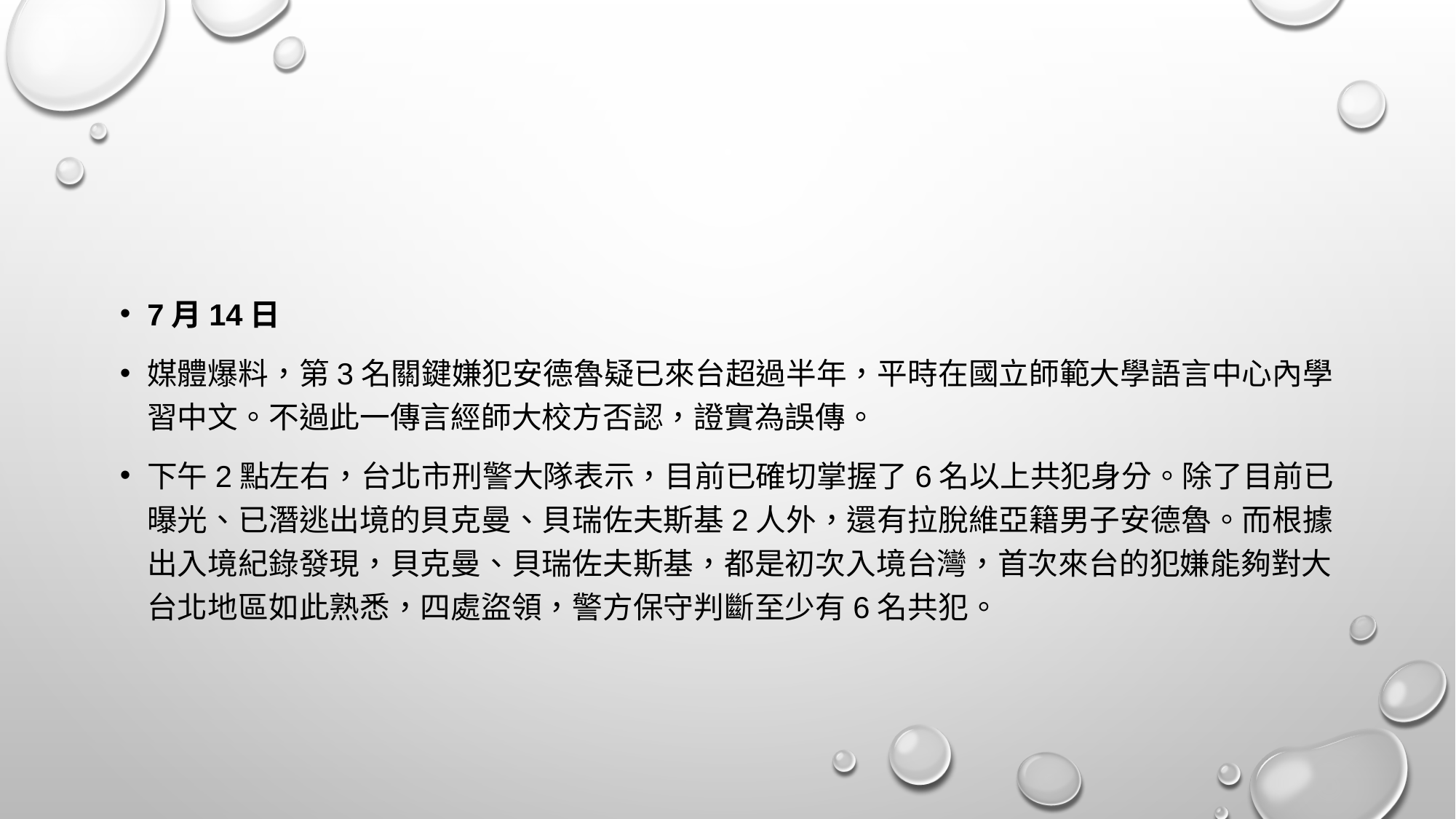

#
7月14日
媒體爆料，第3名關鍵嫌犯安德魯疑已來台超過半年，平時在國立師範大學語言中心內學習中文。不過此一傳言經師大校方否認，證實為誤傳。
下午2點左右，台北市刑警大隊表示，目前已確切掌握了6名以上共犯身分。除了目前已曝光、已潛逃出境的貝克曼、貝瑞佐夫斯基2人外，還有拉脫維亞籍男子安德魯。而根據出入境紀錄發現，貝克曼、貝瑞佐夫斯基，都是初次入境台灣，首次來台的犯嫌能夠對大台北地區如此熟悉，四處盜領，警方保守判斷至少有6名共犯。